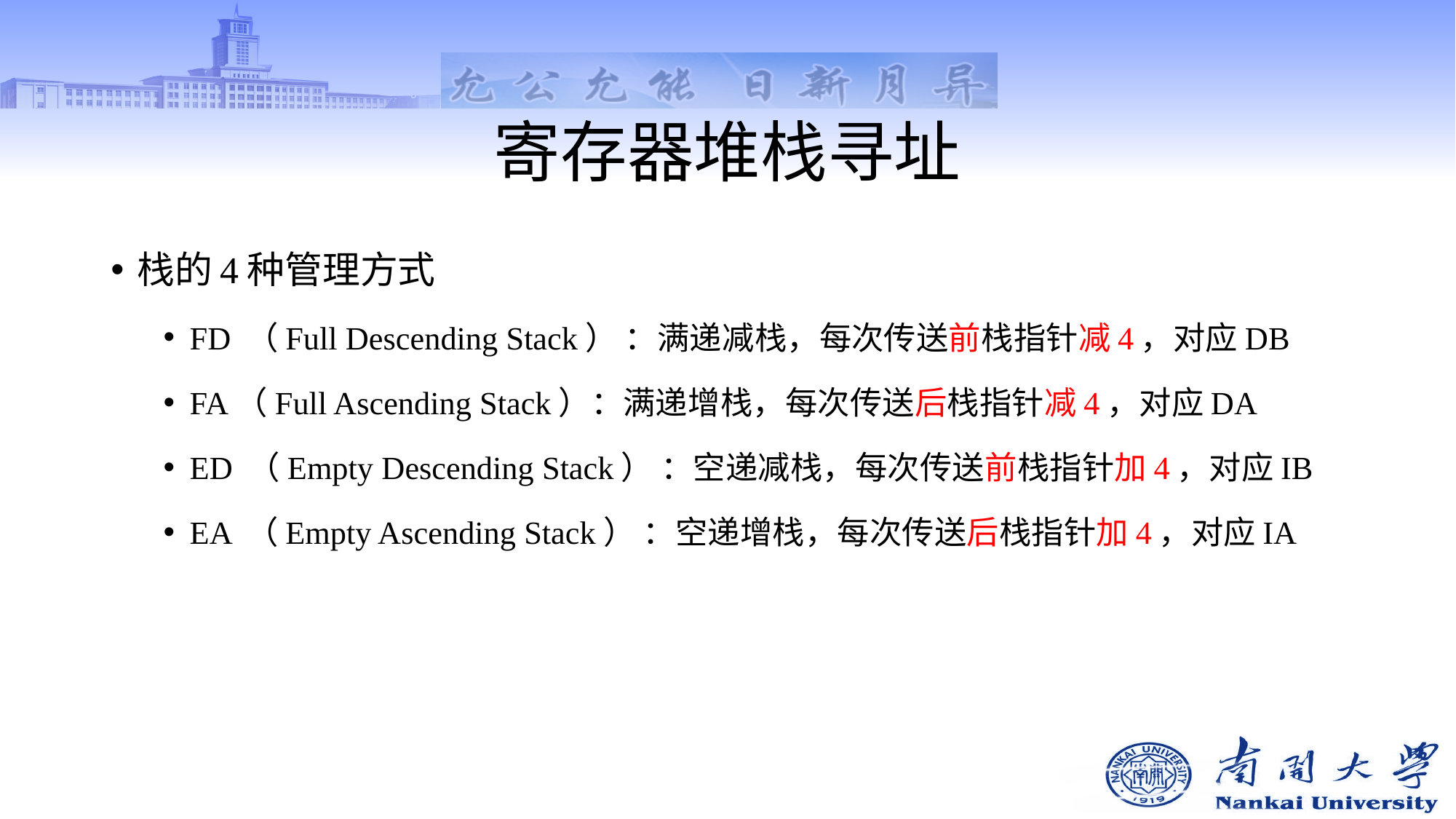

# 寄存器堆栈寻址
栈的4种管理方式
FD （Full Descending Stack） ：满递减栈，每次传送前栈指针减4，对应DB
FA（Full Ascending Stack）：满递增栈，每次传送后栈指针减4，对应DA
ED （Empty Descending Stack） ：空递减栈，每次传送前栈指针加4，对应IB
EA （Empty Ascending Stack） ：空递增栈，每次传送后栈指针加4，对应IA